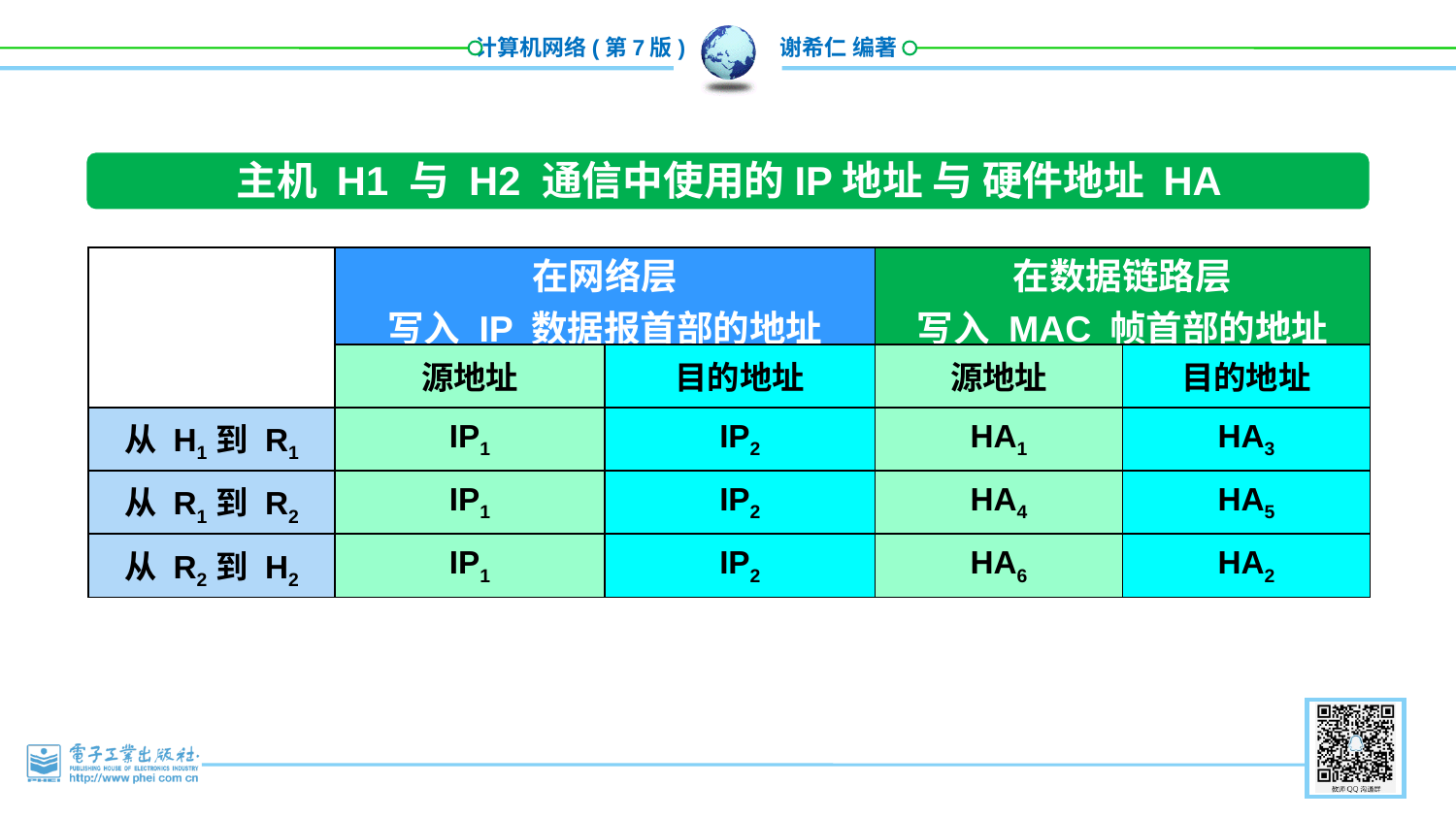

主机 H1 与 H2 通信中使用的IP地址 与 硬件地址 HA

|  | 在网络层 写入 IP 数据报首部的地址 |  | 在数据链路层 写入 MAC 帧首部的地址 |  |
| --- | --- | --- | --- | --- |
|  | 源地址 | 目的地址 | 源地址 | 目的地址 |
| 从 H1 到 R1 | IP1 | IP2 | HA1 | HA3 |
| 从 R1 到 R2 | IP1 | IP2 | HA4 | HA5 |
| 从 R2 到 H2 | IP1 | IP2 | HA6 | HA2 |